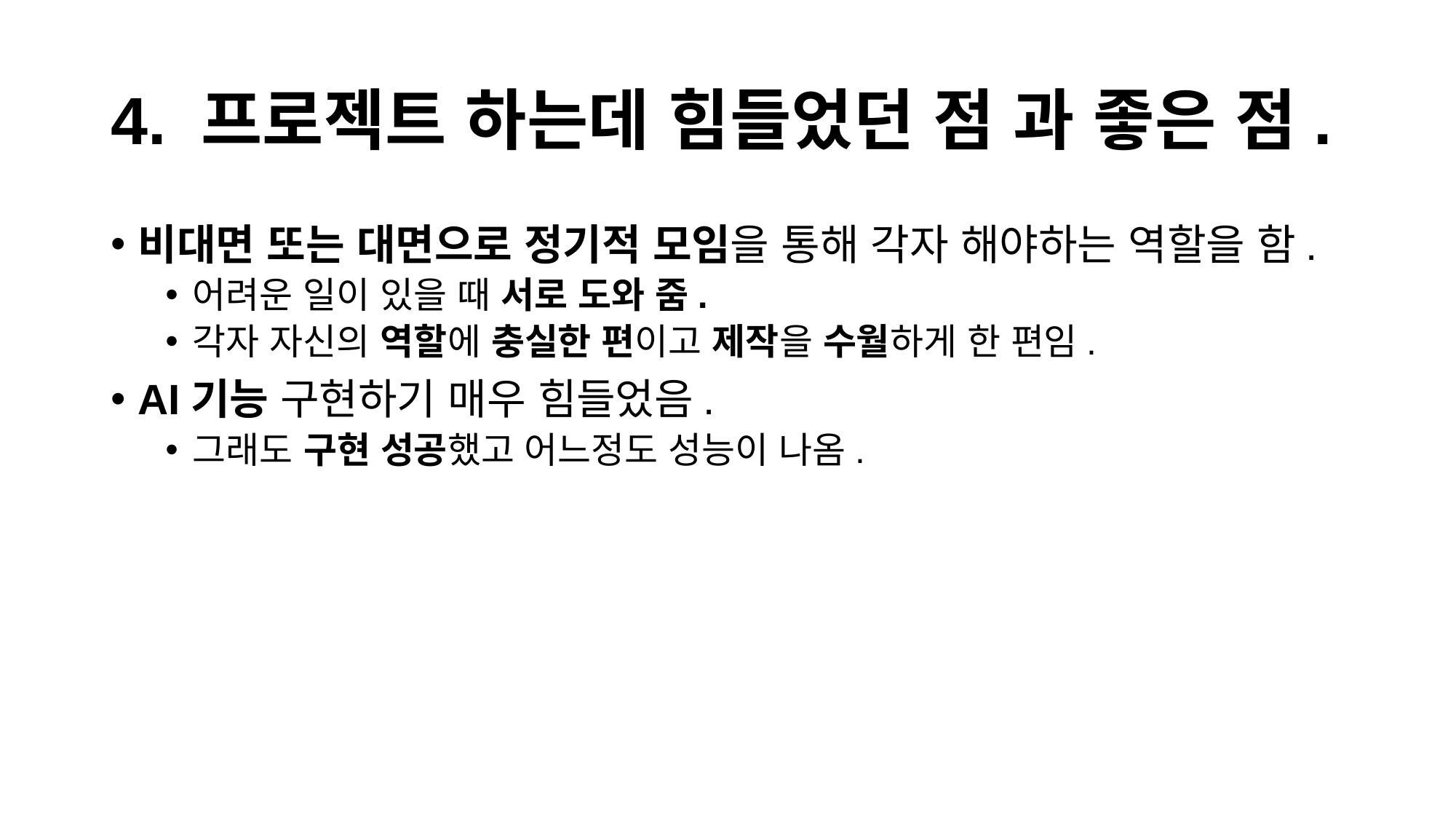

# 4. 프로젝트 하는데 힘들었던 점 과 좋은 점.
비대면 또는 대면으로 정기적 모임을 통해 각자 해야하는 역할을 함.
어려운 일이 있을 때 서로 도와 줌.
각자 자신의 역할에 충실한 편이고 제작을 수월하게 한 편임.
AI기능 구현하기 매우 힘들었음.
그래도 구현 성공했고 어느정도 성능이 나옴.